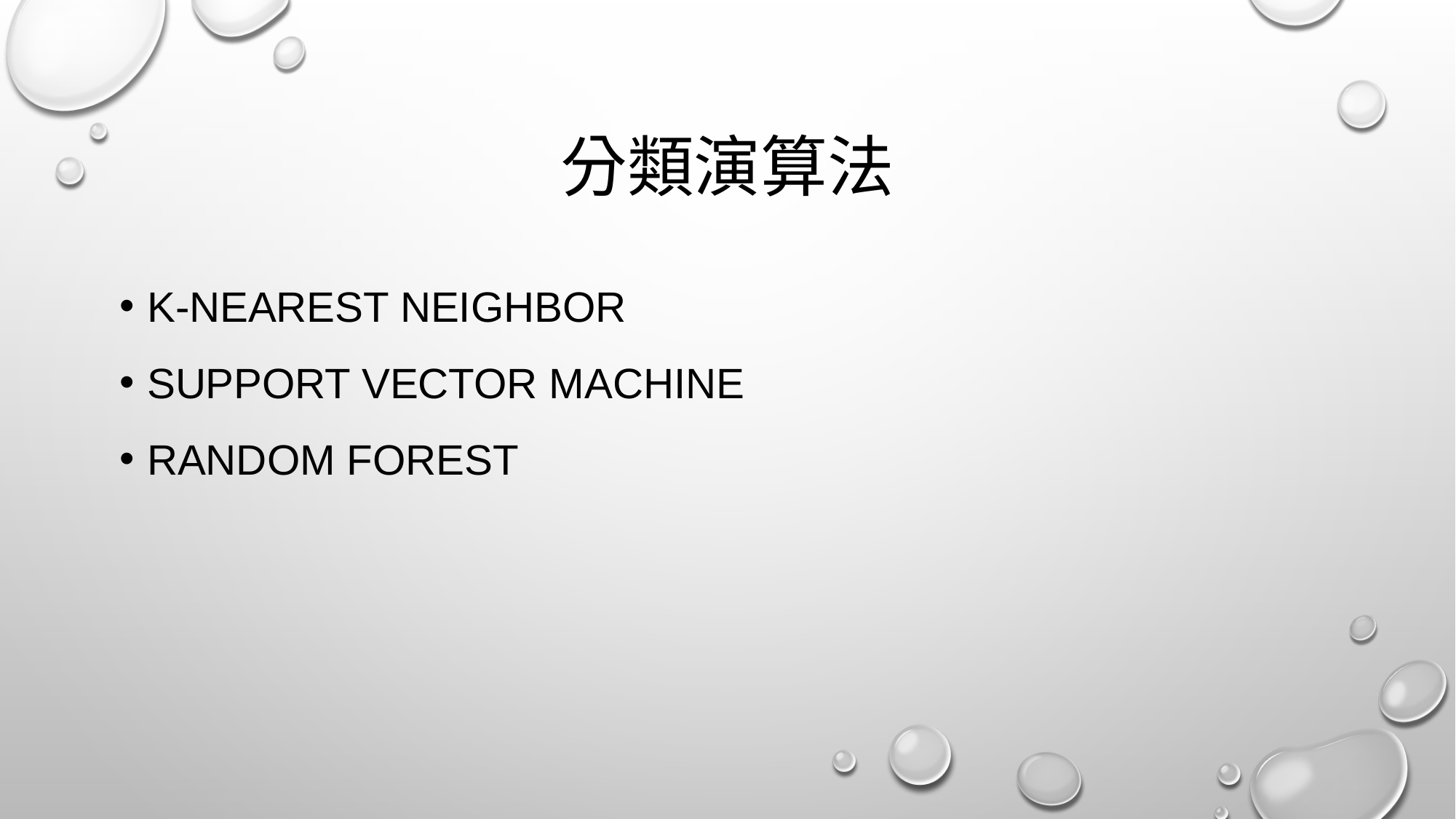

# 分類演算法
K-Nearest neighbor
Support vector machine
Random forest